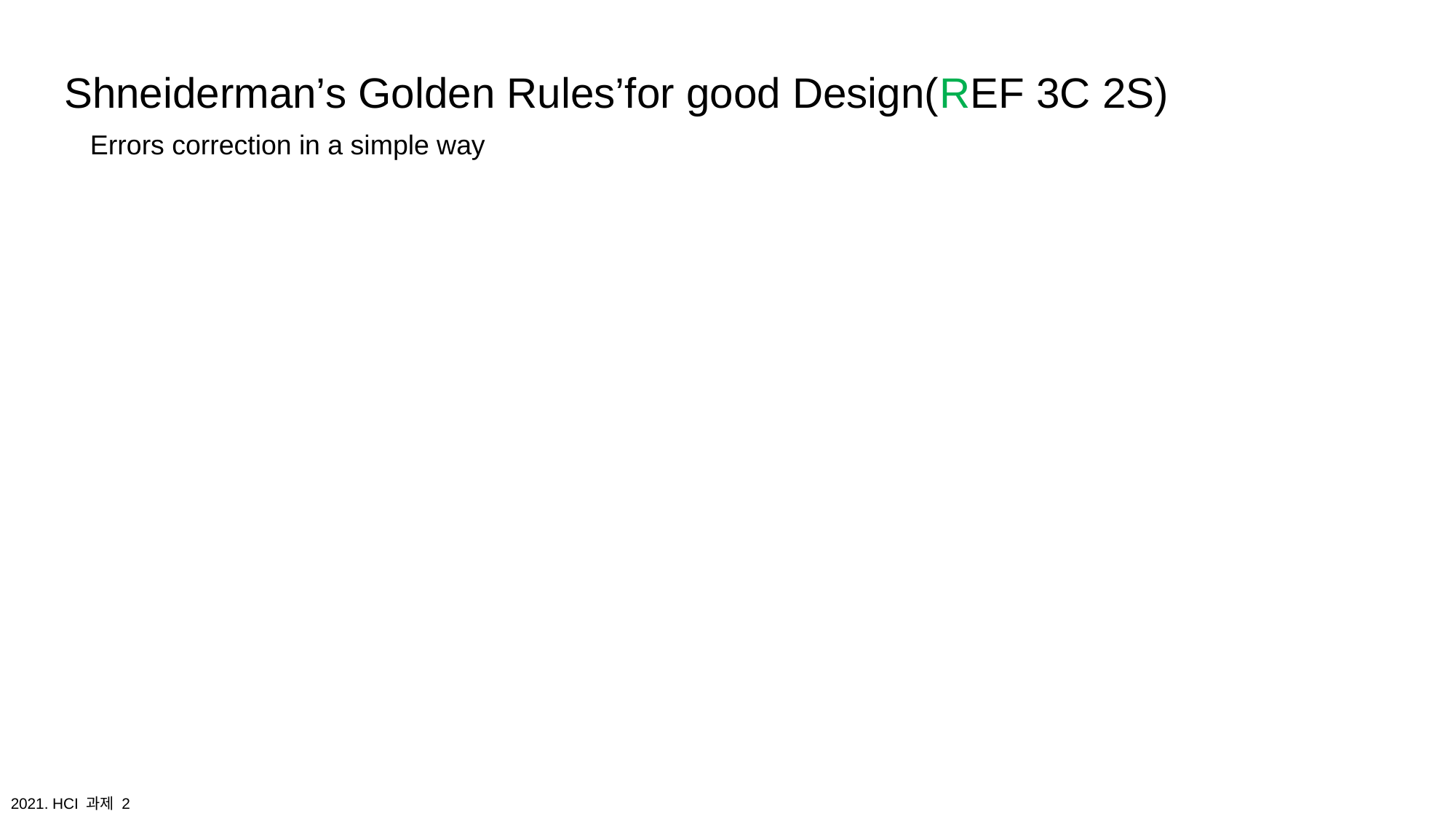

Shneiderman’s Golden Rules’for good Design(REF 3C 2S)
Errors correction in a simple way
2021. HCI 과제 2